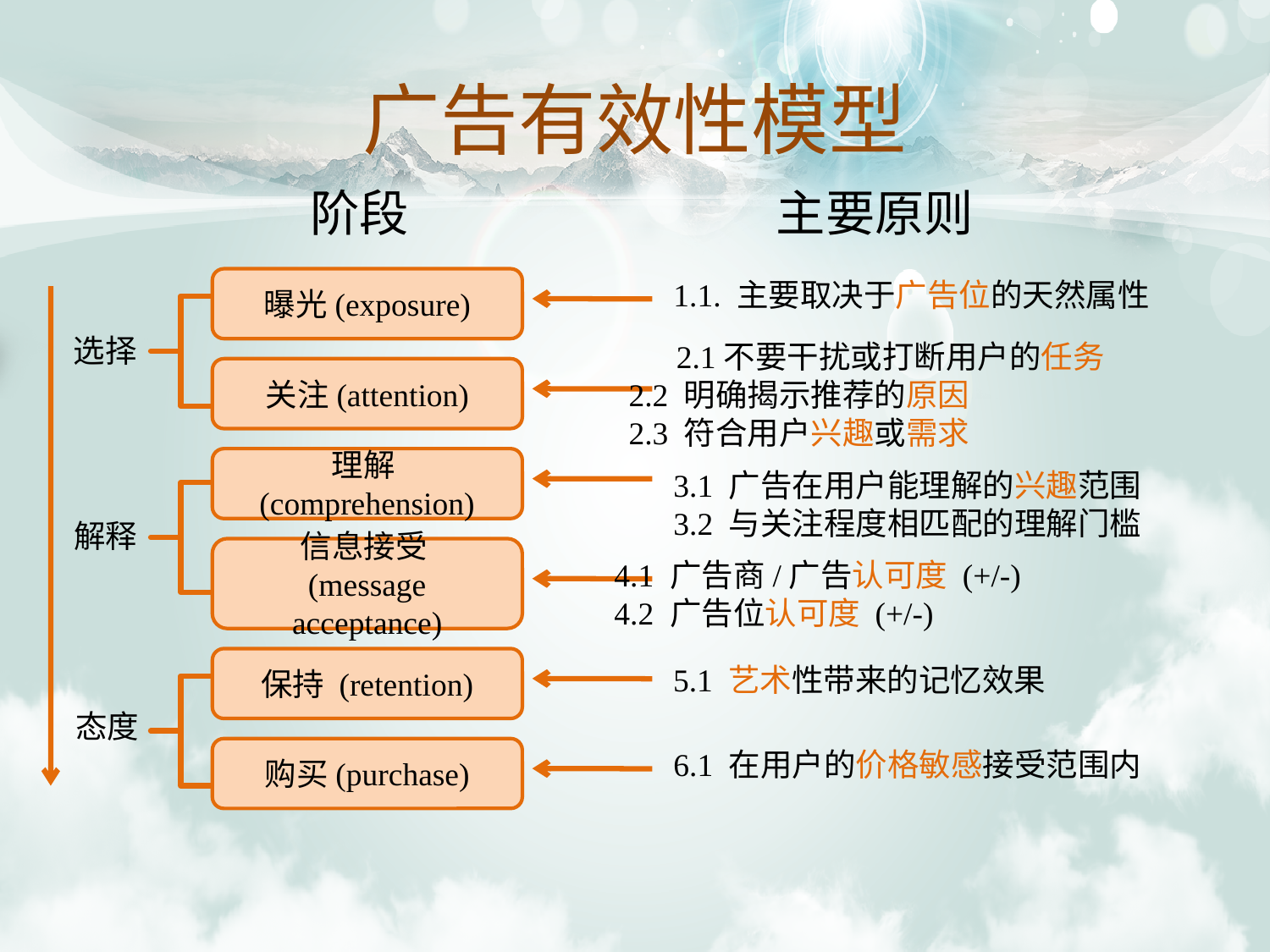

# 广告有效性模型
阶段
主要原则
曝光(exposure)
1.1. 主要取决于广告位的天然属性

选择
2.1不要干扰或打断用户的任务
2.2 明确揭示推荐的原因
2.3 符合用户兴趣或需求
关注(attention)
理解(comprehension)
3.1 广告在用户能理解的兴趣范围
3.2 与关注程度相匹配的理解门槛

解释
信息接受
(message acceptance)
4.1 广告商/广告认可度 (+/-)
4.2 广告位认可度 (+/-)
保持 (retention)
5.1 艺术性带来的记忆效果

态度
购买(purchase)
6.1 在用户的价格敏感接受范围内